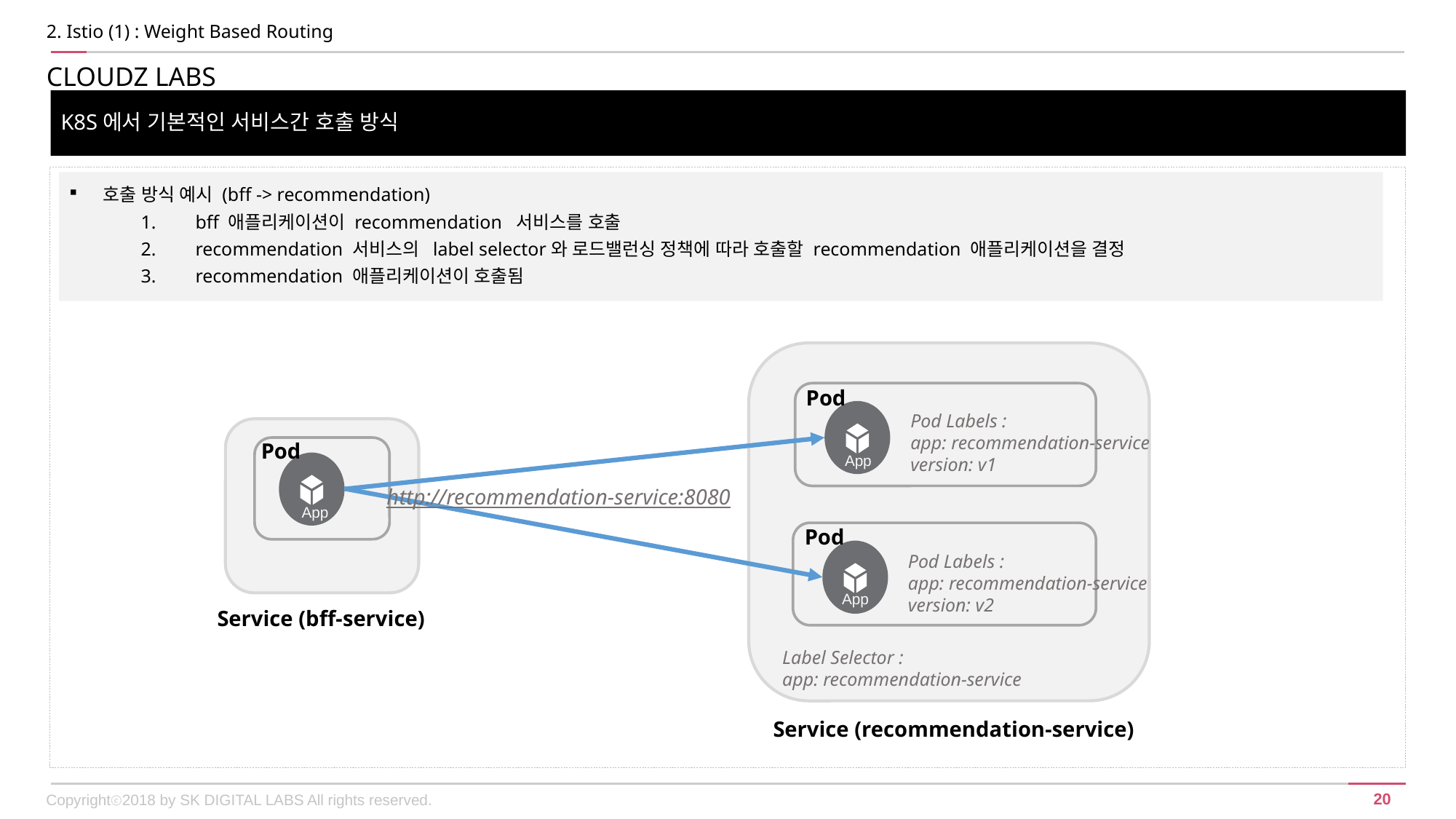

2. Istio (1) : Weight Based Routing

CLOUDZ LABS
K8S에서 기본적인 서비스간 호출 방식
호출 방식 예시 (bff -> recommendation)
bff 애플리케이션이 recommendation  서비스를 호출
recommendation 서비스의  label selector와 로드밸런싱 정책에 따라 호출할 recommendation 애플리케이션을 결정
recommendation 애플리케이션이 호출됨

Pod

Pod Labels :
app: recommendation-service
version: v1

Pod

App

http://recommendation-service:8080
App
 Pod

Pod Labels :
app: recommendation-service
version: v2

App
Service (bff-service)
Label Selector :
app: recommendation-service
Service (recommendation-service)
Copyrightⓒ2018 by SK DIGITAL LABS All rights reserved.